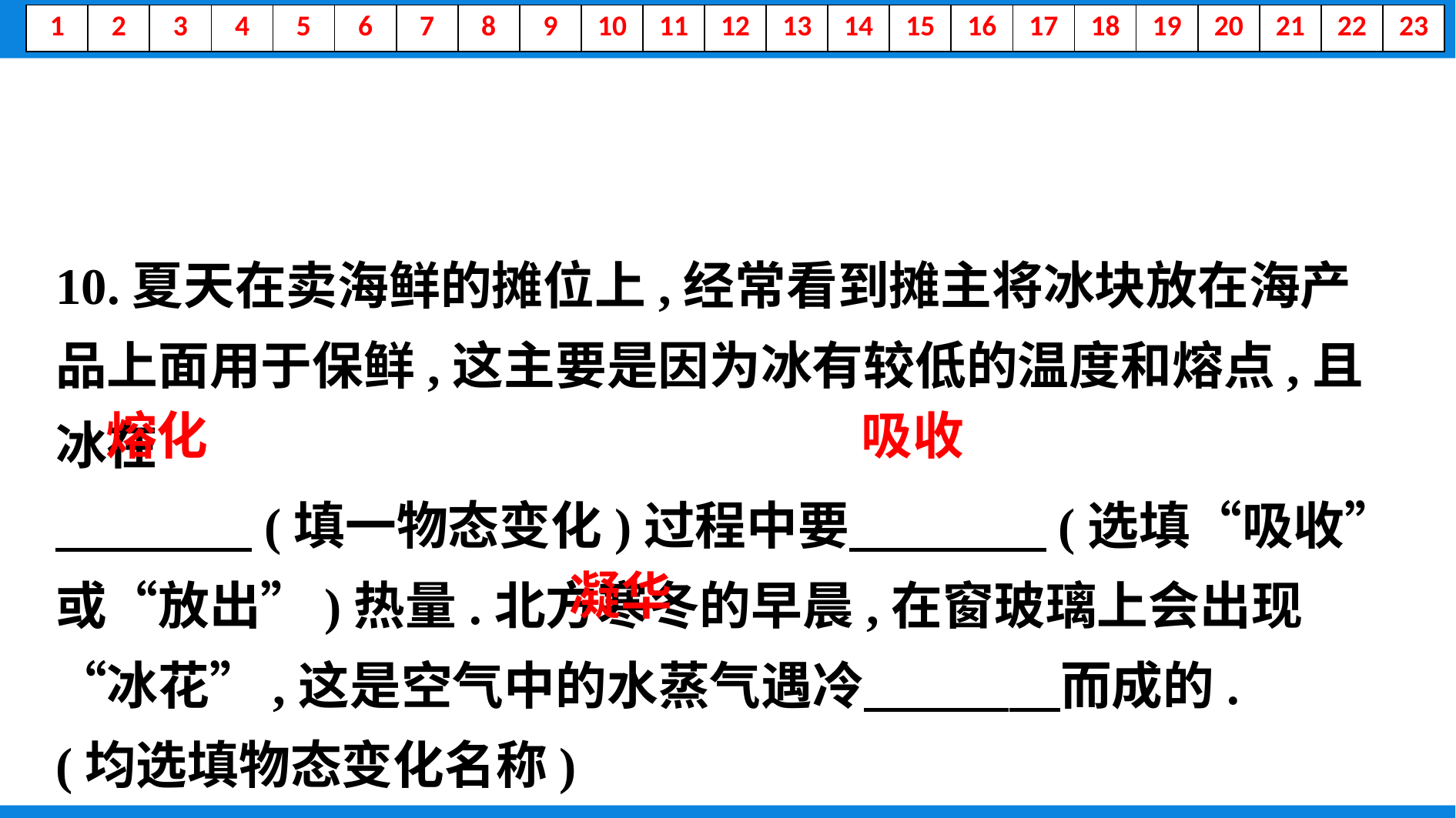

10.夏天在卖海鲜的摊位上,经常看到摊主将冰块放在海产品上面用于保鲜,这主要是因为冰有较低的温度和熔点,且冰在
　        　(填一物态变化)过程中要　        　(选填“吸收”或“放出”)热量.北方寒冬的早晨,在窗玻璃上会出现“冰花”,这是空气中的水蒸气遇冷　        　而成的.
(均选填物态变化名称)
　熔化
　吸收
　凝华